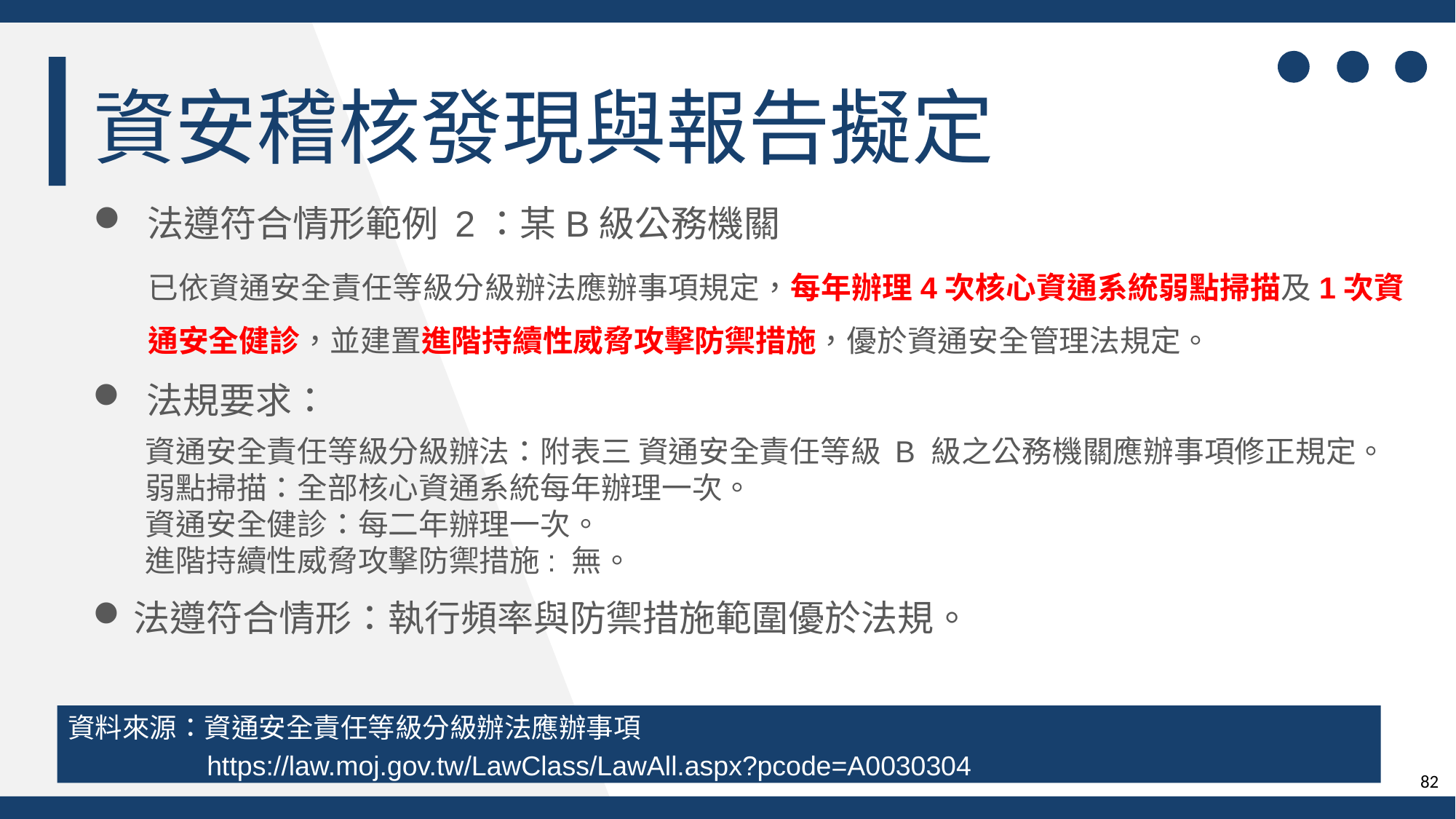

資安稽核發現與報告擬定
法遵符合情形範例 2：某B級公務機關
已依資通安全責任等級分級辦法應辦事項規定，每年辦理4次核心資通系統弱點掃描及1次資通安全健診，並建置進階持續性威脅攻擊防禦措施，優於資通安全管理法規定。
法規要求：

法遵符合情形：執行頻率與防禦措施範圍優於法規。
資通安全責任等級分級辦法：附表三 資通安全責任等級 B 級之公務機關應辦事項修正規定。弱點掃描：全部核心資通系統每年辦理一次。
資通安全健診：每二年辦理一次。
進階持續性威脅攻擊防禦措施: 無。

資料來源：資通安全責任等級分級辦法應辦事項
https://law.moj.gov.tw/LawClass/LawAll.aspx?pcode=A0030304